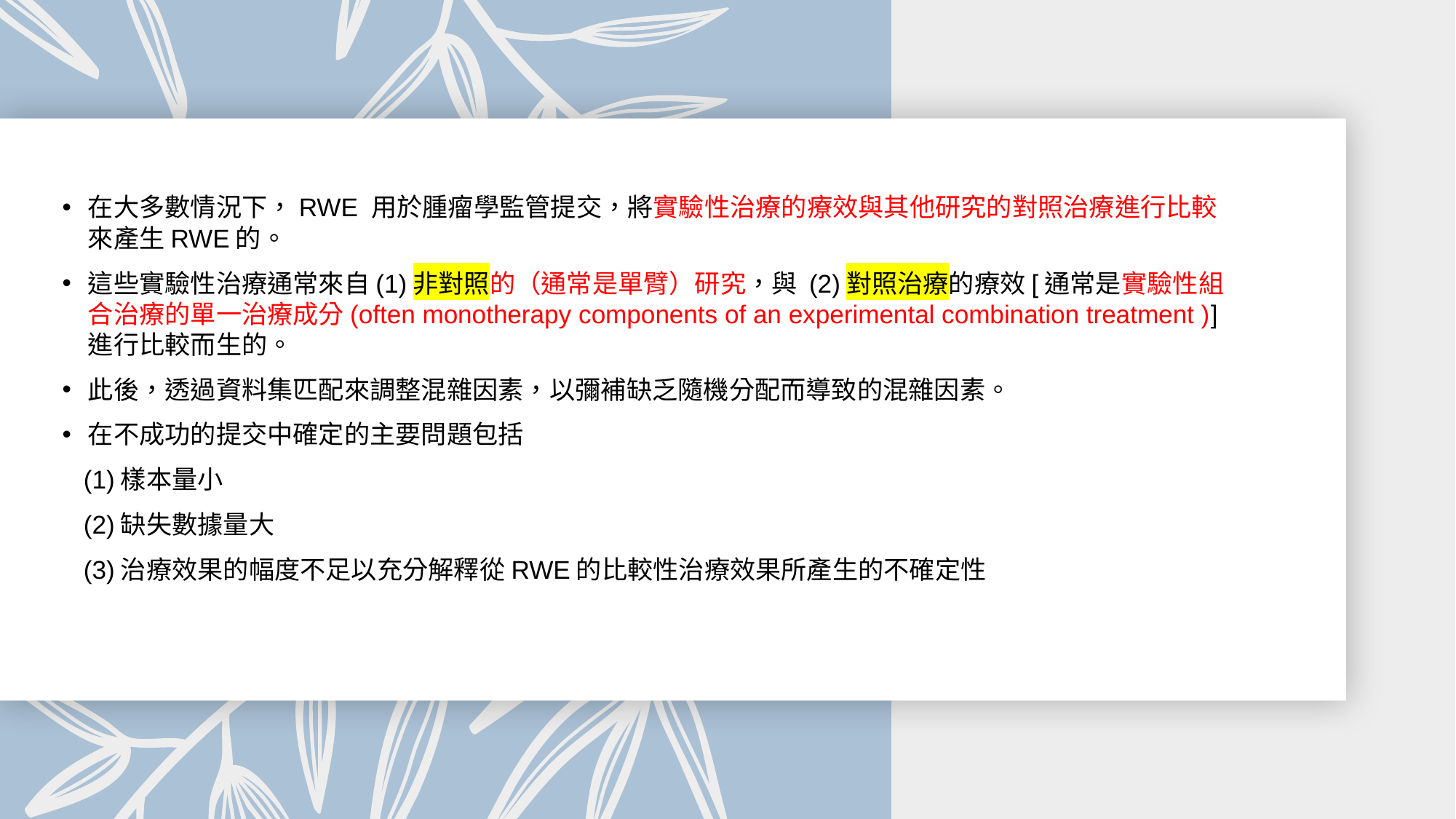

在大多數情況下，RWE 用於腫瘤學監管提交，將實驗性治療的療效與其他研究的對照治療進行比較來產生RWE的。
這些實驗性治療通常來自(1)非對照的（通常是單臂）研究，與 (2)對照治療的療效[通常是實驗性組合治療的單一治療成分(often monotherapy components of an experimental combination treatment )] 進行比較而生的。
此後，透過資料集匹配來調整混雜因素，以彌補缺乏隨機分配而導致的混雜因素。
在不成功的提交中確定的主要問題包括
   (1)樣本量小
   (2)缺失數據量大
   (3)治療效果的幅度不足以充分解釋從RWE的比較性治療效果所產生的不確定性